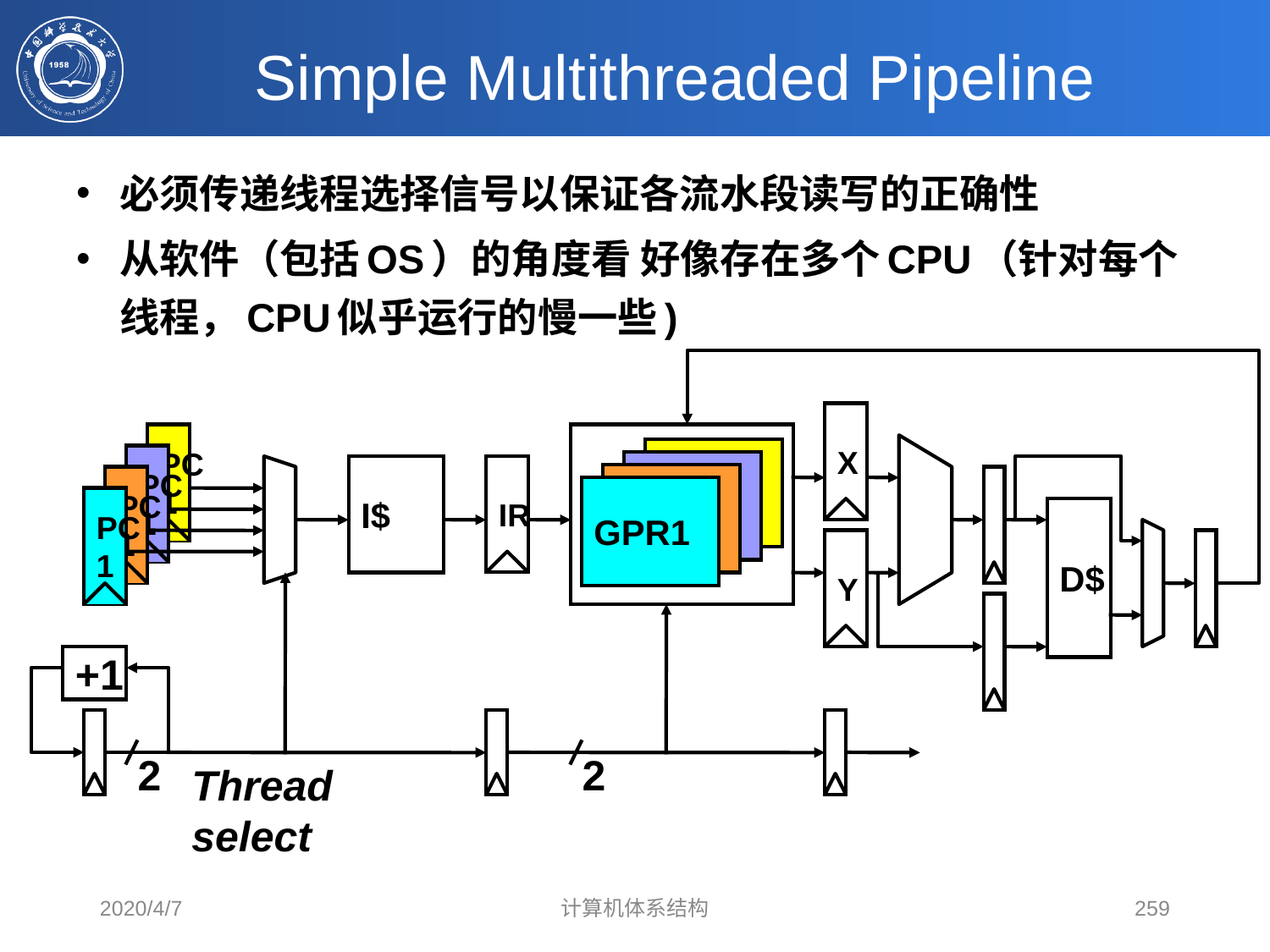

# Simple Multithreaded Pipeline
必须传递线程选择信号以保证各流水段读写的正确性
从软件（包括OS）的角度看 好像存在多个CPU（针对每个线程，CPU似乎运行的慢一些)

X

PC
1

GPR1
PC
1

GPR1

I$
IR

GPR1
PC
1

GPR1

PC
1

D$

Y

+1

2

2

Thread select

2020/4/7
计算机体系结构
259